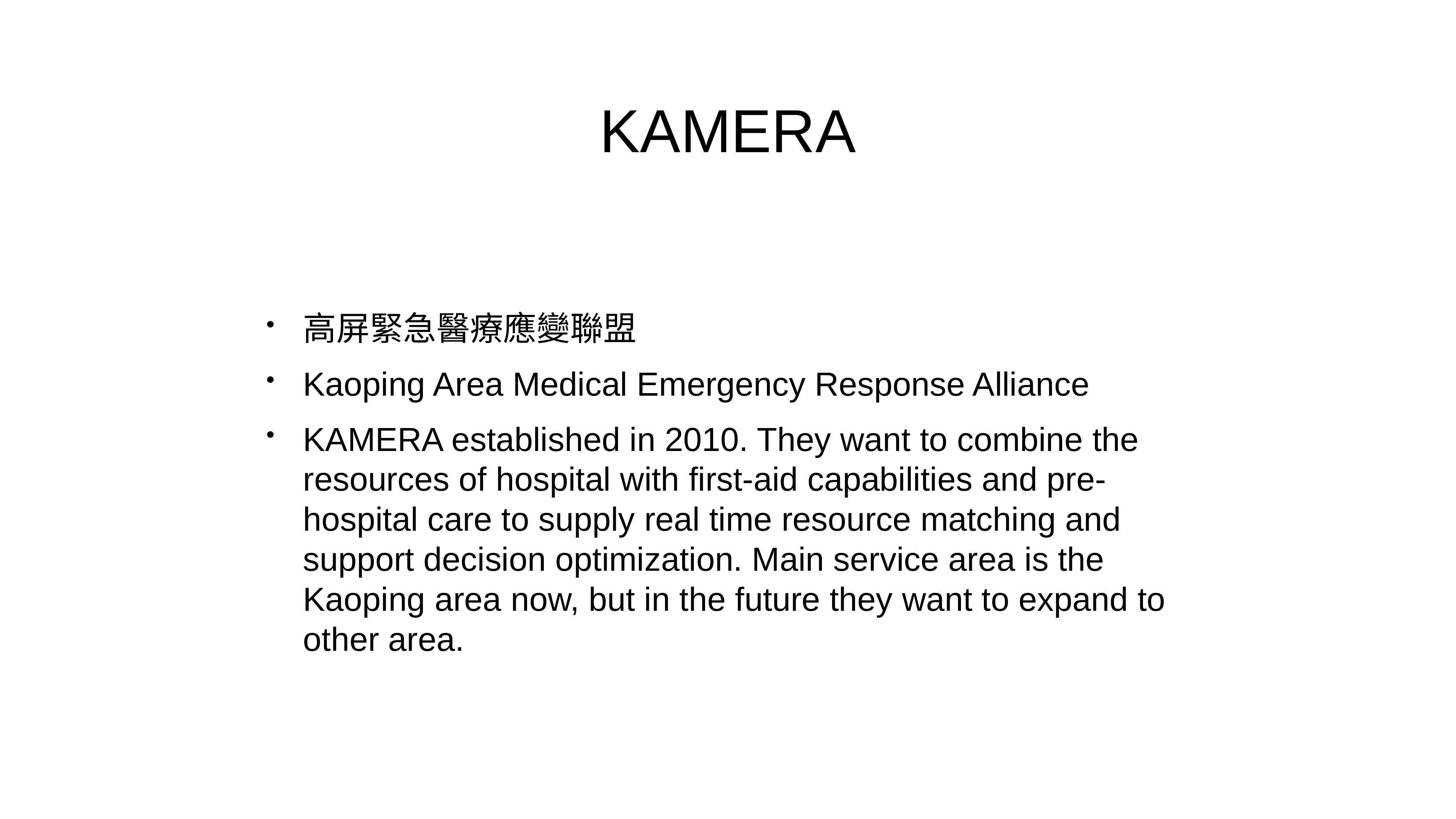

# KAMERA
高屏緊急醫療應變聯盟
Kaoping Area Medical Emergency Response Alliance
KAMERA established in 2010. They want to combine the resources of hospital with first-aid capabilities and pre-hospital care to supply real time resource matching and support decision optimization. Main service area is the Kaoping area now, but in the future they want to expand to other area.